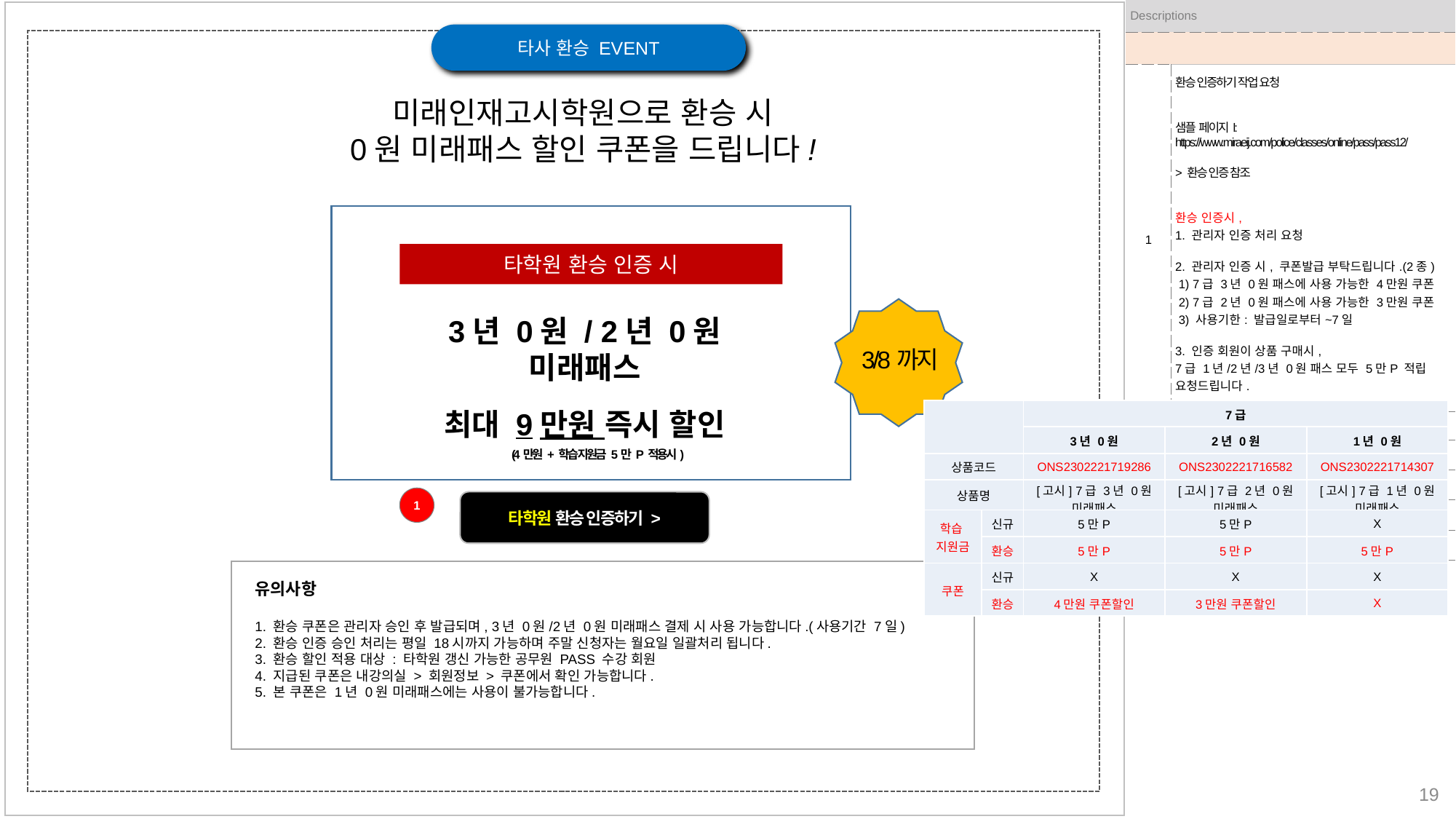

| Descriptions |  |
| --- | --- |
|  |  |
| 1 | 환승 인증하기 작업 요청 샘플 페이지l: https://www.miraeij.com/police/classes/online/pass/pass12/ > 환승 인증 참조 환승 인증시, 1. 관리자 인증 처리 요청 2. 관리자 인증 시, 쿠폰발급 부탁드립니다.(2종) 1) 7급 3년 0원 패스에 사용 가능한 4만원 쿠폰 2) 7급 2년 0원 패스에 사용 가능한 3만원 쿠폰 3) 사용기한: 발급일로부터~7일 3. 인증 회원이 상품 구매시, 7급 1년/2년/3년 0원 패스 모두 5만P 적립 요청드립니다. |
| 2 |  |
| 3 |  |
| 4 |  |
| 5 |  |
| 6 |  |

타사 환승 EVENT
미래인재고시학원으로 환승 시
0원 미래패스 할인 쿠폰을 드립니다!

타학원 환승 인증 시

3년 0원 / 2년 0원
미래패스

최대 9만원 즉시 할인
3/8까지
|  |  | 7급 |  |  |
| --- | --- | --- | --- | --- |
|  |  | 3년 0원 | 2년 0원 | 1년 0원 |
| 상품코드 |  | ONS2302221719286 | ONS2302221716582 | ONS2302221714307 |
| 상품명 |  | [고시] 7급 3년 0원 미래패스 | [고시] 7급 2년 0원 미래패스 | [고시] 7급 1년 0원 미래패스 |
| 학습 지원금 | 신규 | 5만P | 5만P | X |
|  | 환승 | 5만P | 5만P | 5만P |
| 쿠폰 | 신규 | X | X | X |
|  | 환승 | 4만원 쿠폰할인 | 3만원 쿠폰할인 | X |
(4만원 + 학습 지원금 5만 P 적용시)
1
타학원 환승 인증하기 >

유의사항

1. 환승 쿠폰은 관리자 승인 후 발급되며, 3년 0원/2년 0원 미래패스 결제 시 사용 가능합니다.(사용기간 7일)
2. 환승 인증 승인 처리는 평일 18시까지 가능하며 주말 신청자는 월요일 일괄처리 됩니다.
3. 환승 할인 적용 대상 : 타학원 갱신 가능한 공무원 PASS 수강 회원
4. 지급된 쿠폰은 내강의실 > 회원정보 > 쿠폰에서 확인 가능합니다.
5. 본 쿠폰은 1년 0원 미래패스에는 사용이 불가능합니다.
19